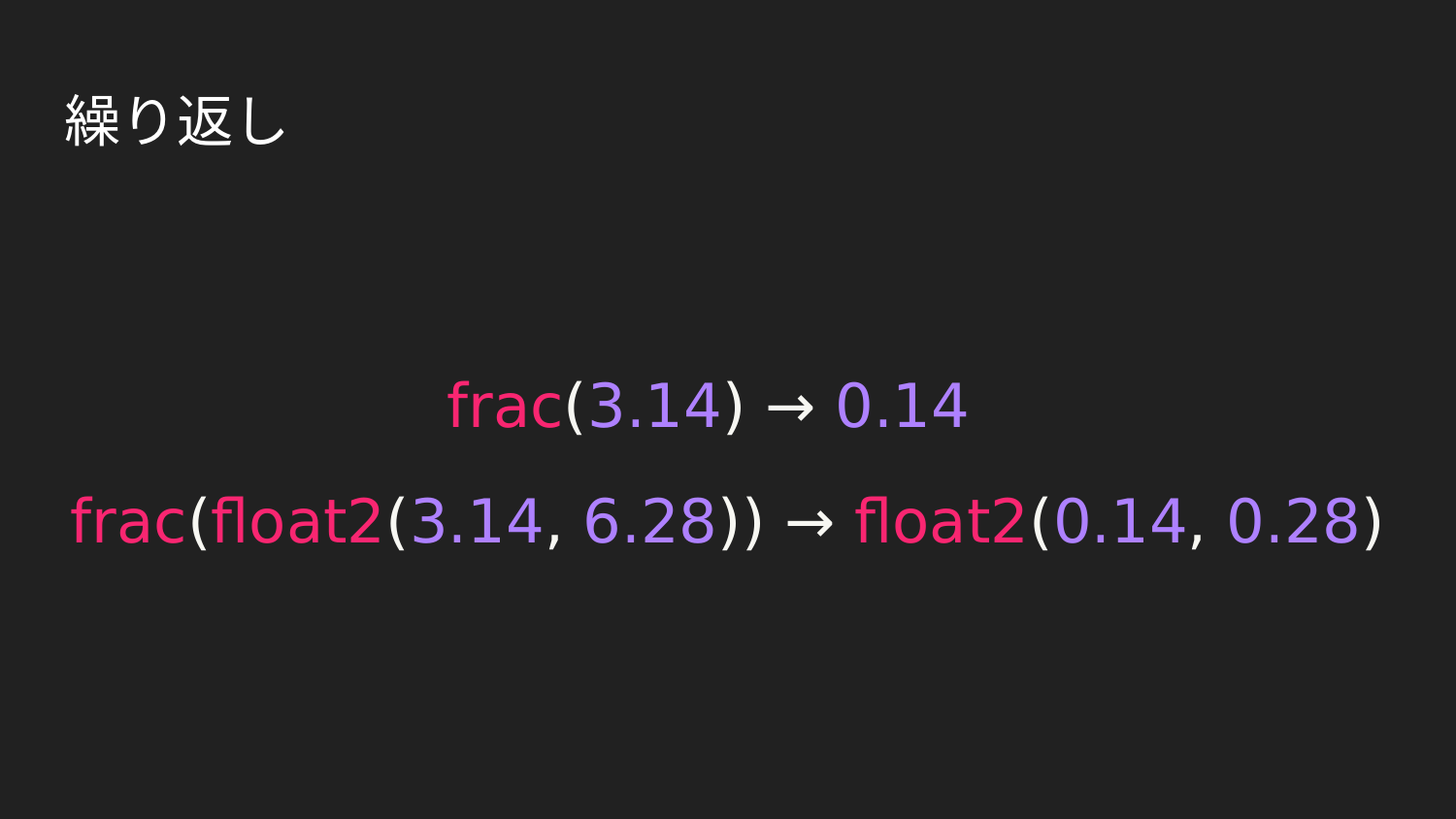

# 繰り返し
frac(3.14) → 0.14
frac(float2(3.14, 6.28)) → float2(0.14, 0.28)